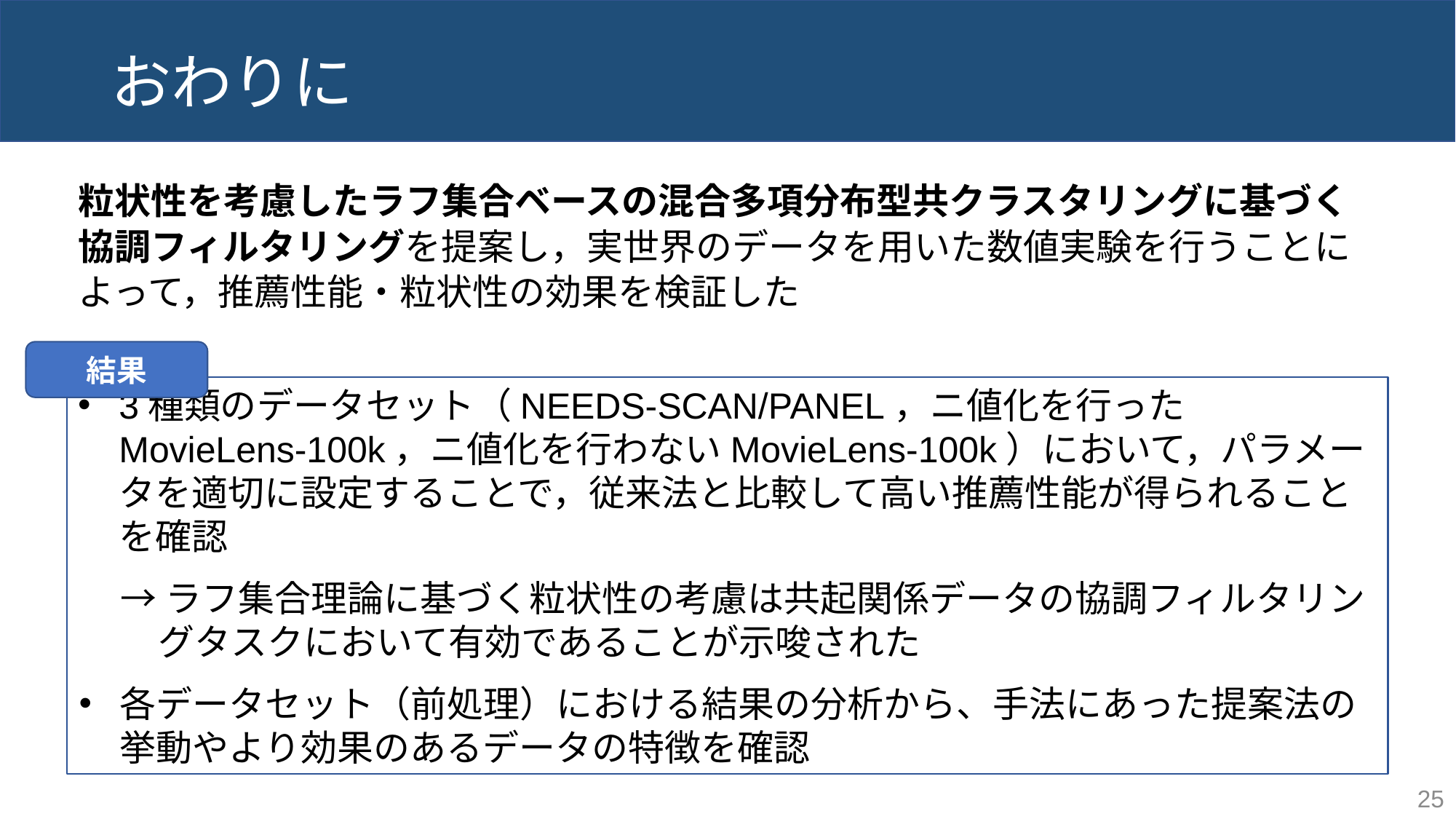

# おわりに
粒状性を考慮したラフ集合ベースの混合多項分布型共クラスタリングに基づく協調フィルタリングを提案し，実世界のデータを用いた数値実験を行うことによって，推薦性能・粒状性の効果を検証した
結果
3種類のデータセット（NEEDS-SCAN/PANEL，ニ値化を行ったMovieLens-100k，ニ値化を行わないMovieLens-100k）において，パラメータを適切に設定することで，従来法と比較して高い推薦性能が得られることを確認
→ラフ集合理論に基づく粒状性の考慮は共起関係データの協調フィルタリングタスクにおいて有効であることが示唆された
各データセット（前処理）における結果の分析から、手法にあった提案法の挙動やより効果のあるデータの特徴を確認
25